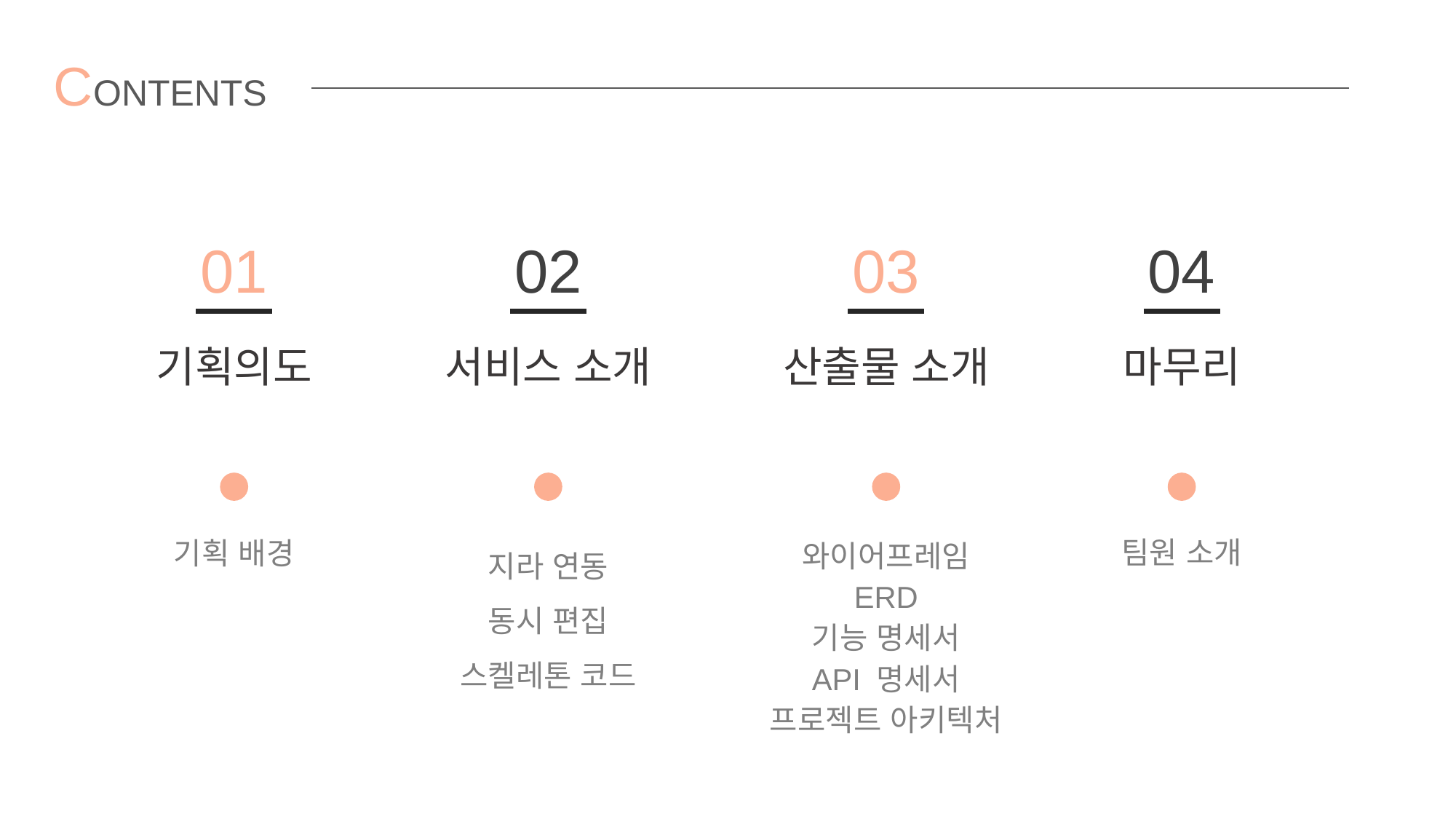

CONTENTS
01
기획의도

기획 배경
02
서비스 소개

지라 연동
동시 편집
스켈레톤 코드
03
산출물 소개

와이어프레임
ERD
기능 명세서
API 명세서
프로젝트 아키텍처
04
마무리

팀원 소개